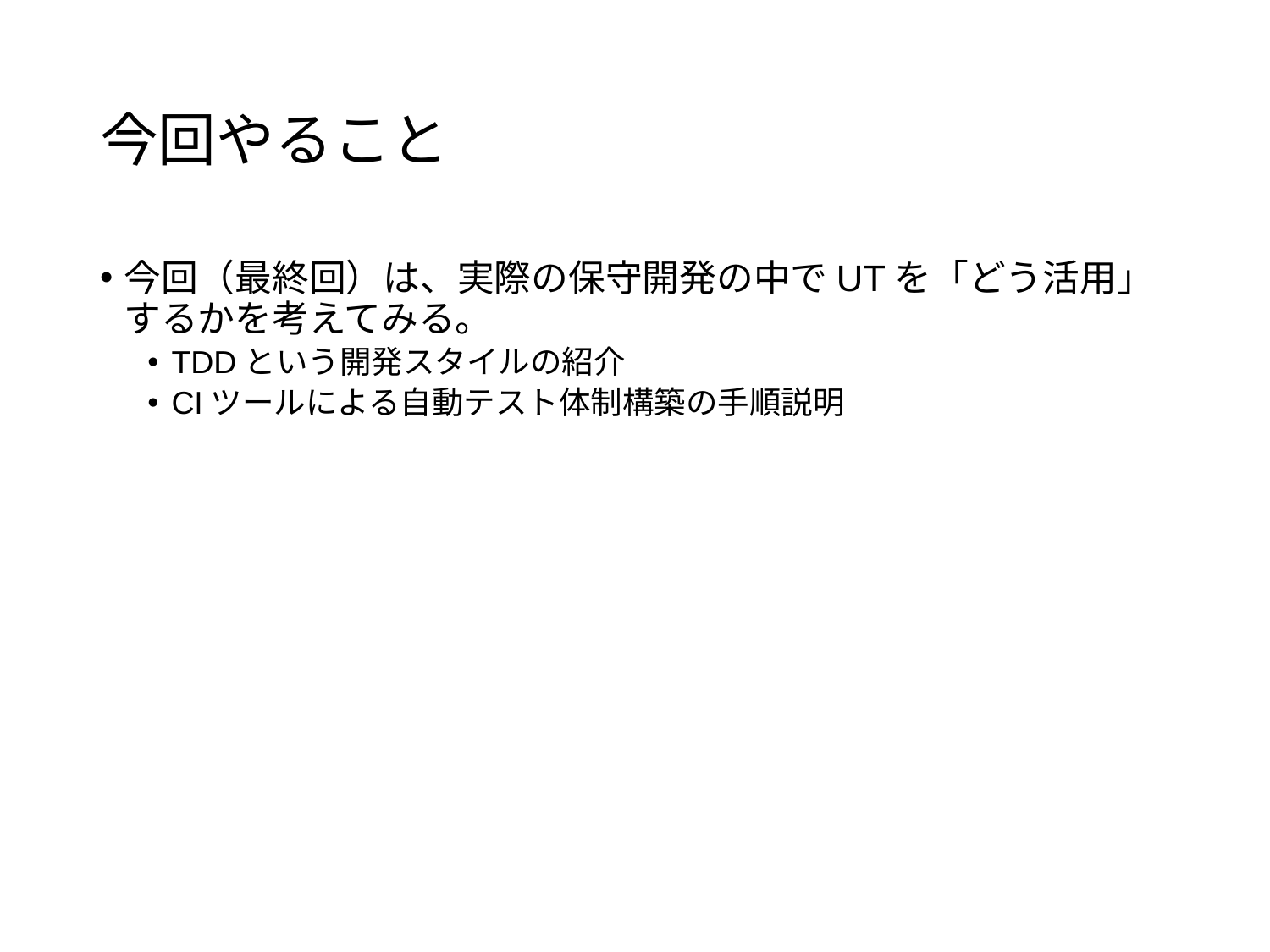

# 今回やること
今回（最終回）は、実際の保守開発の中でUTを「どう活用」するかを考えてみる。
TDDという開発スタイルの紹介
CIツールによる自動テスト体制構築の手順説明